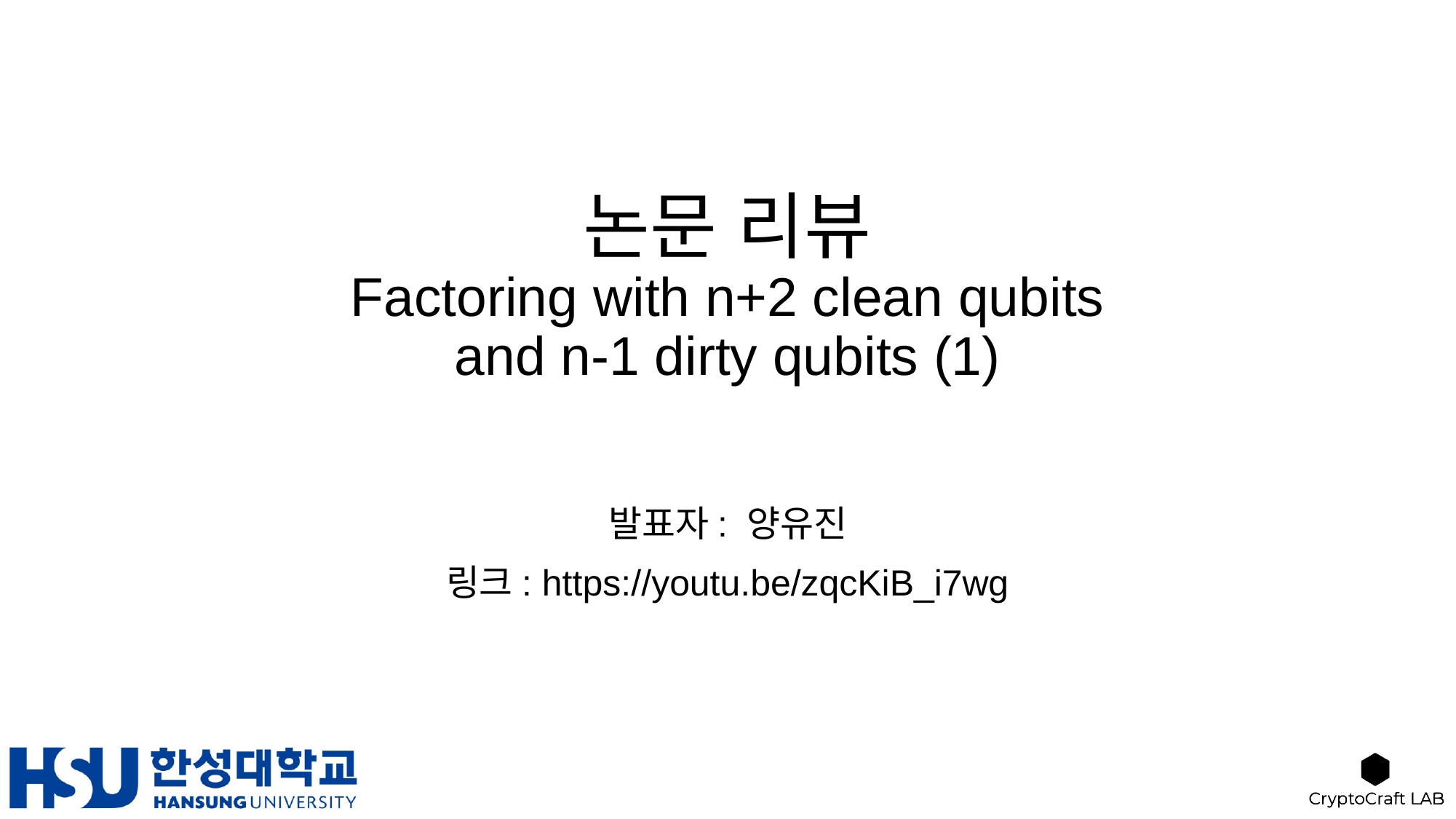

# 논문 리뷰 Factoring with n+2 clean qubits and n-1 dirty qubits (1)
발표자: 양유진
링크: https://youtu.be/zqcKiB_i7wg